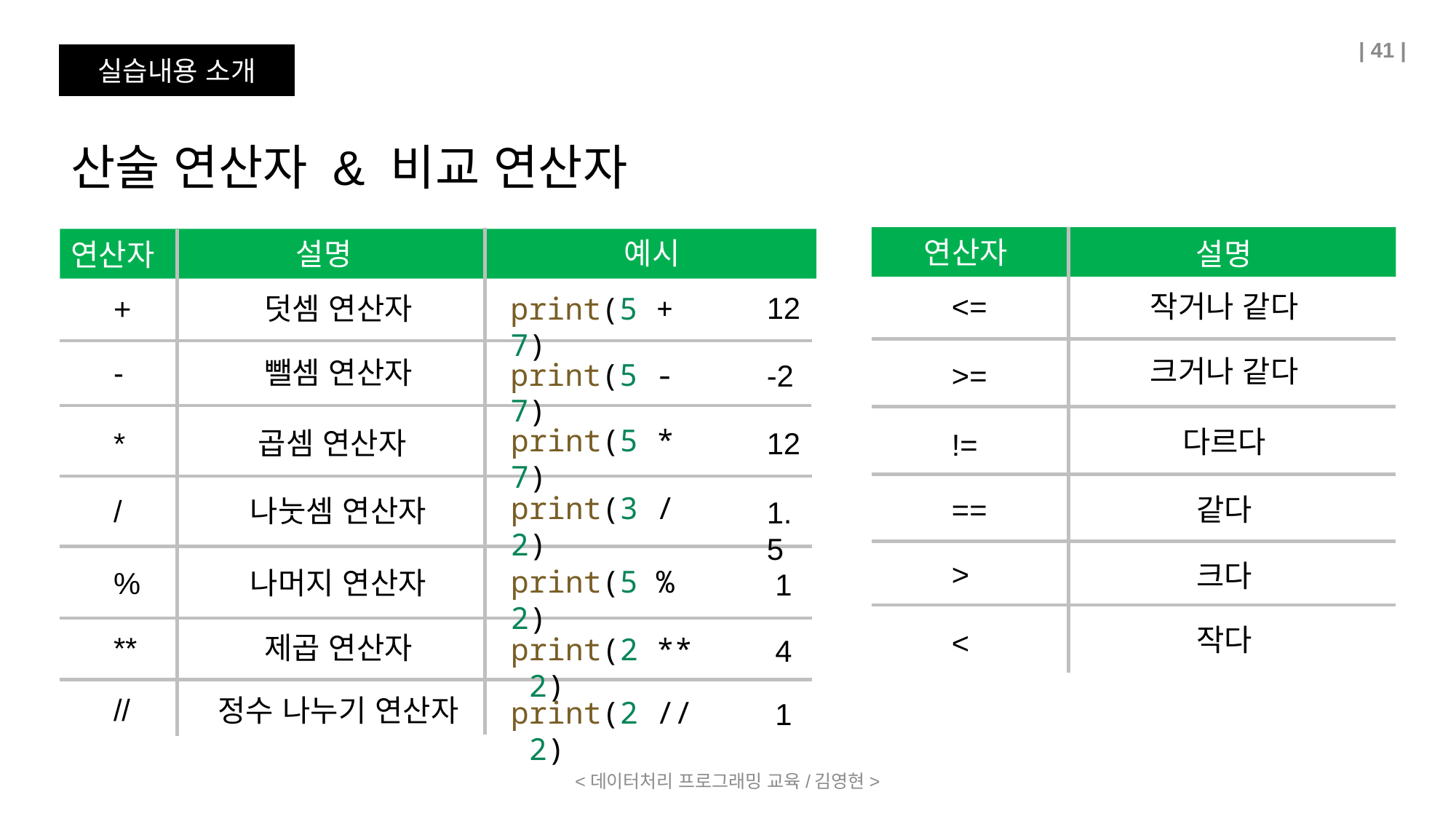

| 41 |
실습내용 소개
산술 연산자 & 비교 연산자
    연산자
연산자
예시
설명
설명
<=
작거나 같다
12
+
덧셈 연산자
print(5 + 7)
크거나 같다
뺄셈 연산자
-
print(5 - 7)
-2
>=
print(5 * 7)
다르다
곱셈 연산자
12
*
!=
print(3 / 2)
==
같다
나눗셈 연산자
/
1.5
>
크다
print(5 % 2)
나머지 연산자
%
1
작다
<
**
제곱 연산자
print(2 ** 2)
4
//
정수 나누기 연산자
print(2 // 2)
1
<데이터처리 프로그래밍 교육/김영현>